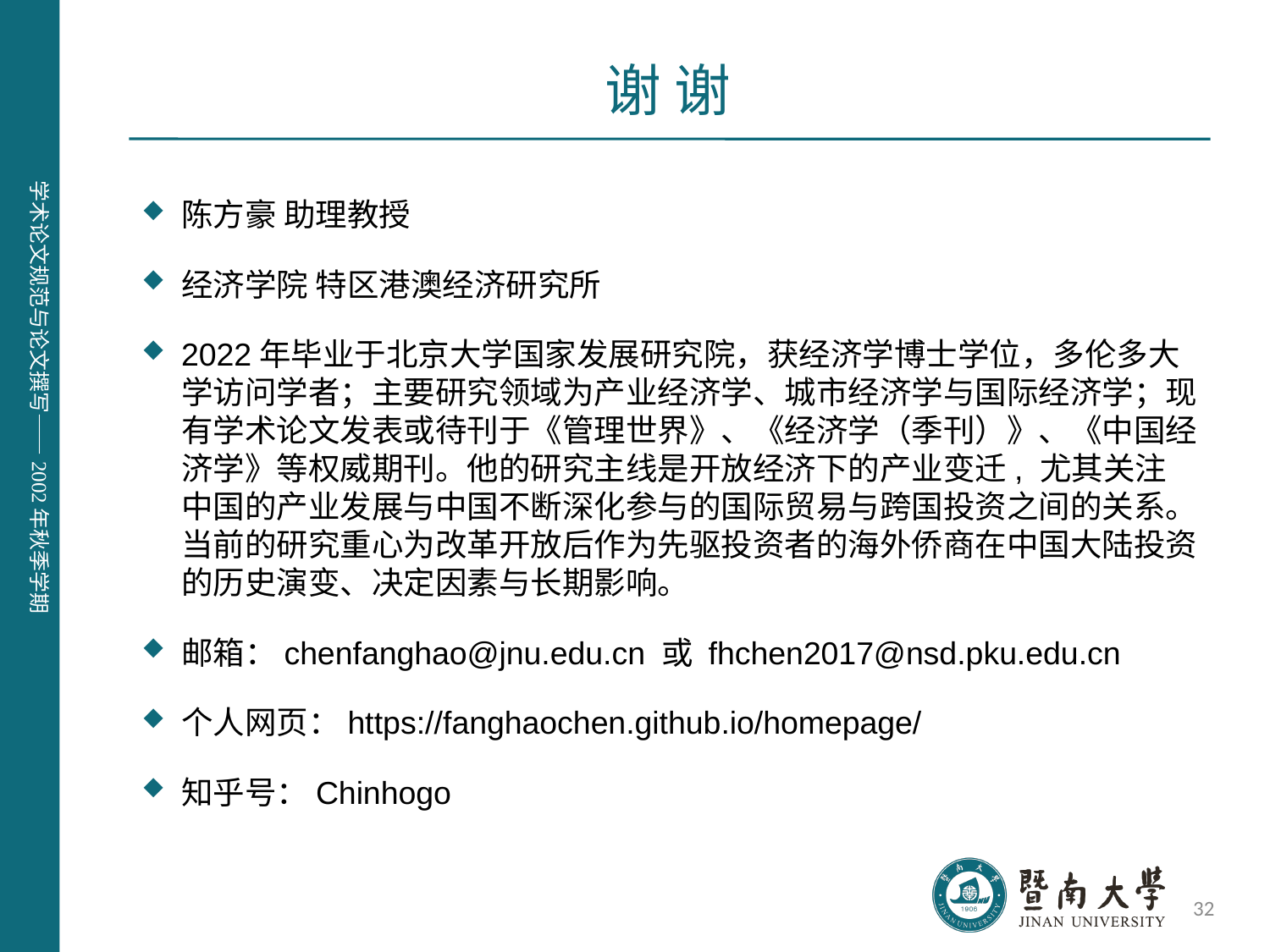

# 谢 谢
陈方豪 助理教授
经济学院 特区港澳经济研究所
2022年毕业于北京大学国家发展研究院，获经济学博士学位，多伦多大学访问学者；主要研究领域为产业经济学、城市经济学与国际经济学；现有学术论文发表或待刊于《管理世界》、《经济学（季刊）》、《中国经济学》等权威期刊。他的研究主线是开放经济下的产业变迁, 尤其关注中国的产业发展与中国不断深化参与的国际贸易与跨国投资之间的关系。当前的研究重心为改革开放后作为先驱投资者的海外侨商在中国大陆投资的历史演变、决定因素与长期影响。
邮箱：chenfanghao@jnu.edu.cn 或 fhchen2017@nsd.pku.edu.cn
个人网页：https://fanghaochen.github.io/homepage/
知乎号：Chinhogo

32